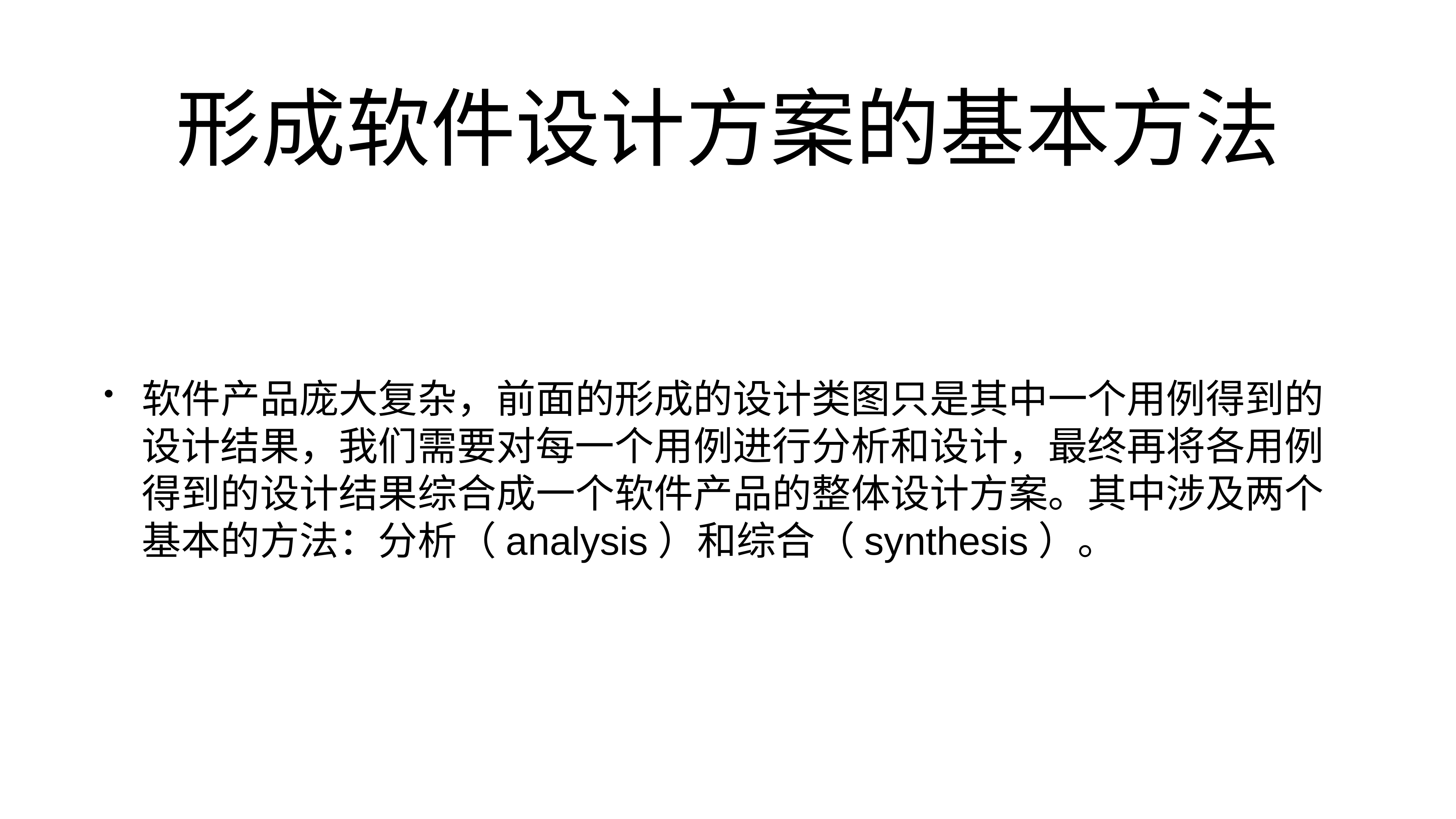

# 形成软件设计方案的基本方法
软件产品庞大复杂，前面的形成的设计类图只是其中一个用例得到的设计结果，我们需要对每一个用例进行分析和设计，最终再将各用例得到的设计结果综合成一个软件产品的整体设计方案。其中涉及两个基本的方法：分析（analysis）和综合（synthesis）。